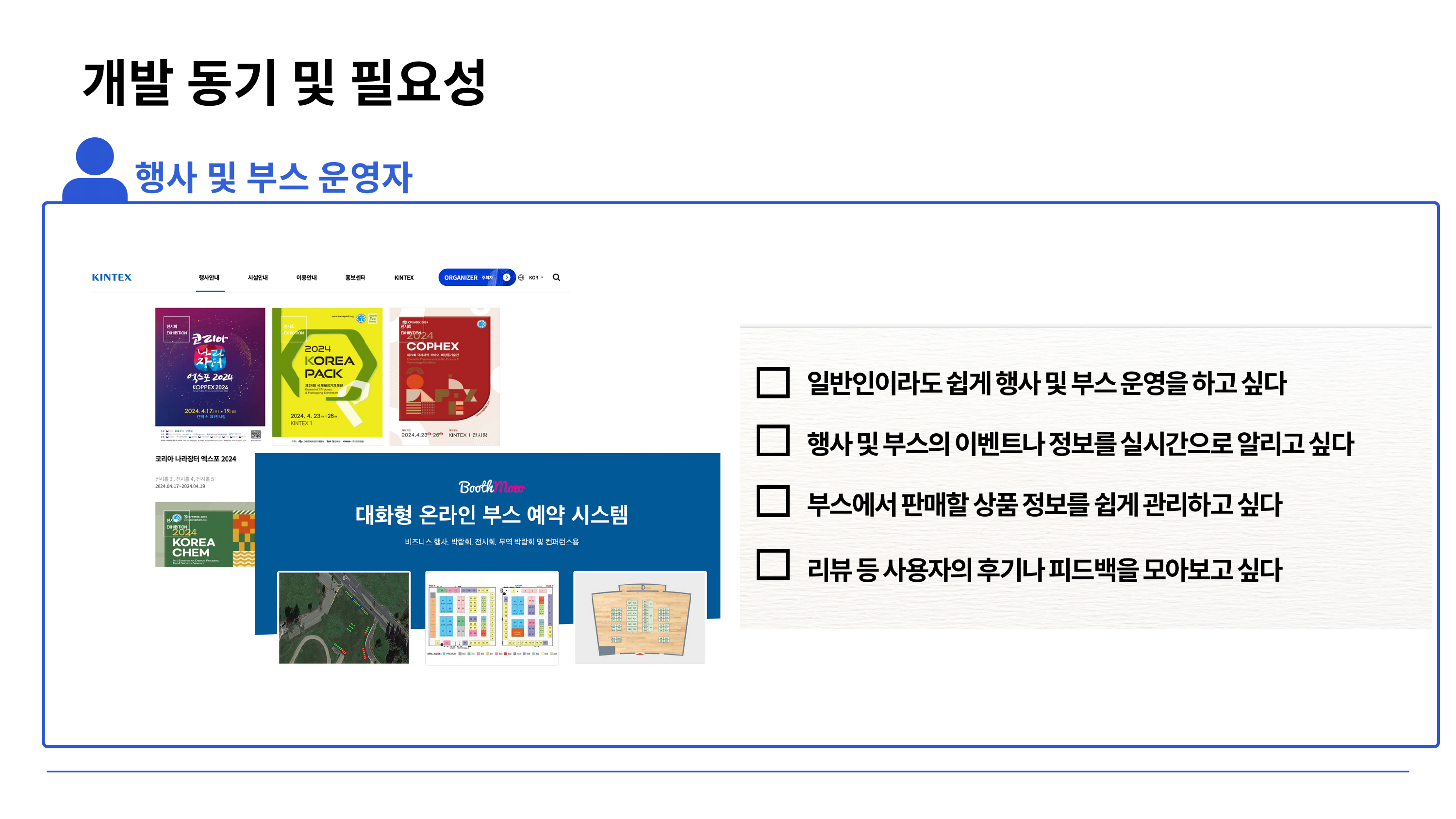

개발 동기 및 필요성

행사 및 부스 운영자

일반인이라도 쉽게 행사 및 부스 운영을 하고 싶다

행사 및 부스의 이벤트나 정보를 실시간으로 알리고 싶다

부스에서 판매할 상품 정보를 쉽게 관리하고 싶다

리뷰 등 사용자의 후기나 피드백을 모아보고 싶다